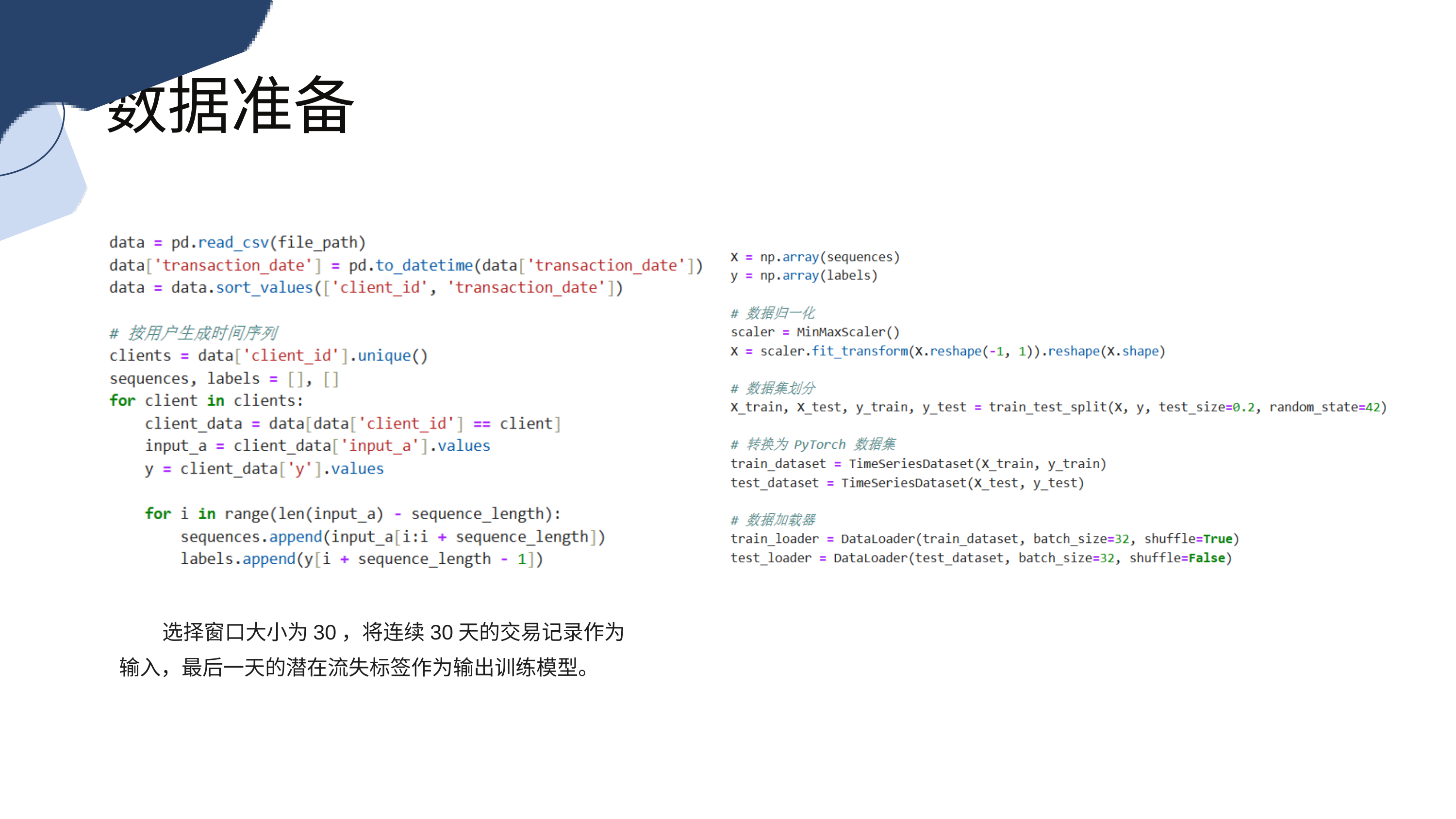

数据准备

        选择窗口大小为30，将连续30天的交易记录作为输入，最后一天的潜在流失标签作为输出训练模型。